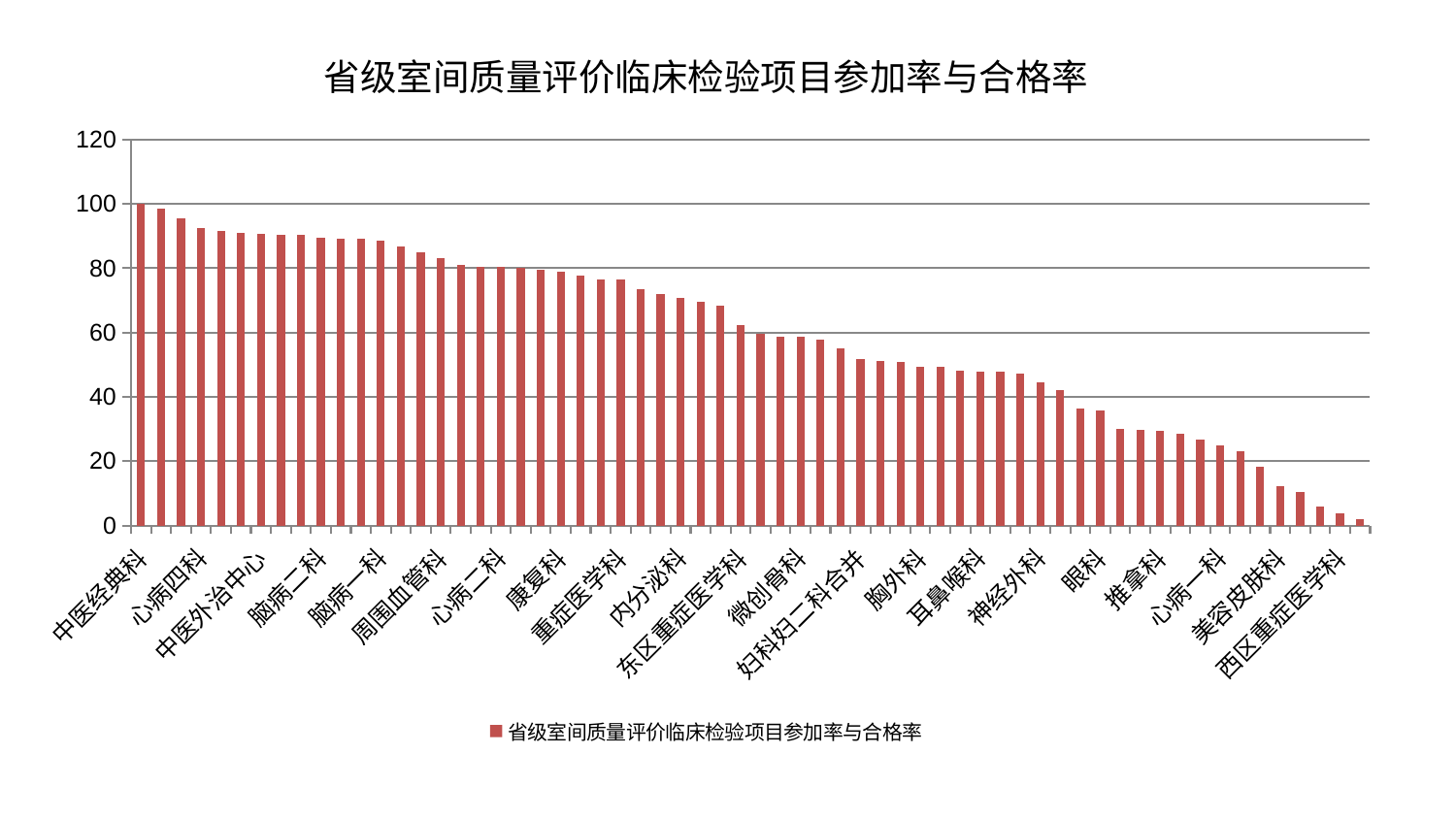

### Chart: 省级室间质量评价临床检验项目参加率与合格率

| Category | 省级室间质量评价临床检验项目参加率与合格率 |
|---|---|
| 中医经典科 | 100.0 |
| 风湿病科 | 98.68454889495797 |
| 脾胃科消化科合并 | 95.451569307618 |
| 心病四科 | 92.6077009675749 |
| 肝病科 | 91.72000307043095 |
| 运动损伤骨科 | 90.89216746678237 |
| 中医外治中心 | 90.80557515241912 |
| 肝胆外科 | 90.34670453140662 |
| 关节骨科 | 90.26005739998132 |
| 脑病二科 | 89.59198859308412 |
| 男科 | 89.29409884874384 |
| 肾脏内科 | 89.2592044111083 |
| 脑病一科 | 88.4913958867501 |
| 肿瘤内科 | 86.6343950997119 |
| 神经内科 | 85.01282882984017 |
| 周围血管科 | 83.15504871590731 |
| 老年医学科 | 81.06435132285996 |
| 妇科 | 80.51615032056162 |
| 心病二科 | 80.36645316279117 |
| 综合内科 | 80.27168135370859 |
| 小儿推拿科 | 79.68839446546058 |
| 康复科 | 78.8693612581646 |
| 肾病科 | 77.5789259534228 |
| 普通外科 | 76.59110841073682 |
| 重症医学科 | 76.5042238923937 |
| 骨科 | 73.62344115795236 |
| 泌尿外科 | 71.93293935722494 |
| 内分泌科 | 70.6991706245022 |
| 脾胃病科 | 69.52745978030853 |
| 显微骨科 | 68.41697463063096 |
| 东区重症医学科 | 62.21123681112972 |
| 心病三科 | 59.5883891590186 |
| 呼吸内科 | 58.833536251442034 |
| 微创骨科 | 58.627475374500854 |
| 乳腺甲状腺外科 | 57.94448424561494 |
| 治未病中心 | 55.23898131337716 |
| 妇科妇二科合并 | 51.64897819550926 |
| 东区肾病科 | 51.22777509406604 |
| 心血管内科 | 50.76933418357922 |
| 胸外科 | 49.47150764738278 |
| 创伤骨科 | 49.308231117869454 |
| 儿科 | 48.17589408745667 |
| 耳鼻喉科 | 47.99048362215992 |
| 消化内科 | 47.740034493873154 |
| 医院 | 47.106736065659035 |
| 神经外科 | 44.637188749713005 |
| 小儿骨科 | 42.143861718239975 |
| 针灸科 | 36.2380112007922 |
| 眼科 | 35.714009491224886 |
| 脑病三科 | 30.041447520565413 |
| 肛肠科 | 29.756080229692063 |
| 推拿科 | 29.46745854109972 |
| 产科 | 28.57273804782259 |
| 皮肤科 | 26.78811987722747 |
| 心病一科 | 24.912418330564577 |
| 妇二科 | 23.223969433323155 |
| 脊柱骨科 | 18.28788424912262 |
| 美容皮肤科 | 12.154672119710927 |
| 血液科 | 10.471150707525222 |
| 身心医学科 | 5.793475491811774 |
| 西区重症医学科 | 3.8131394241761636 |
| 口腔科 | 2.0970829998528018 |
280